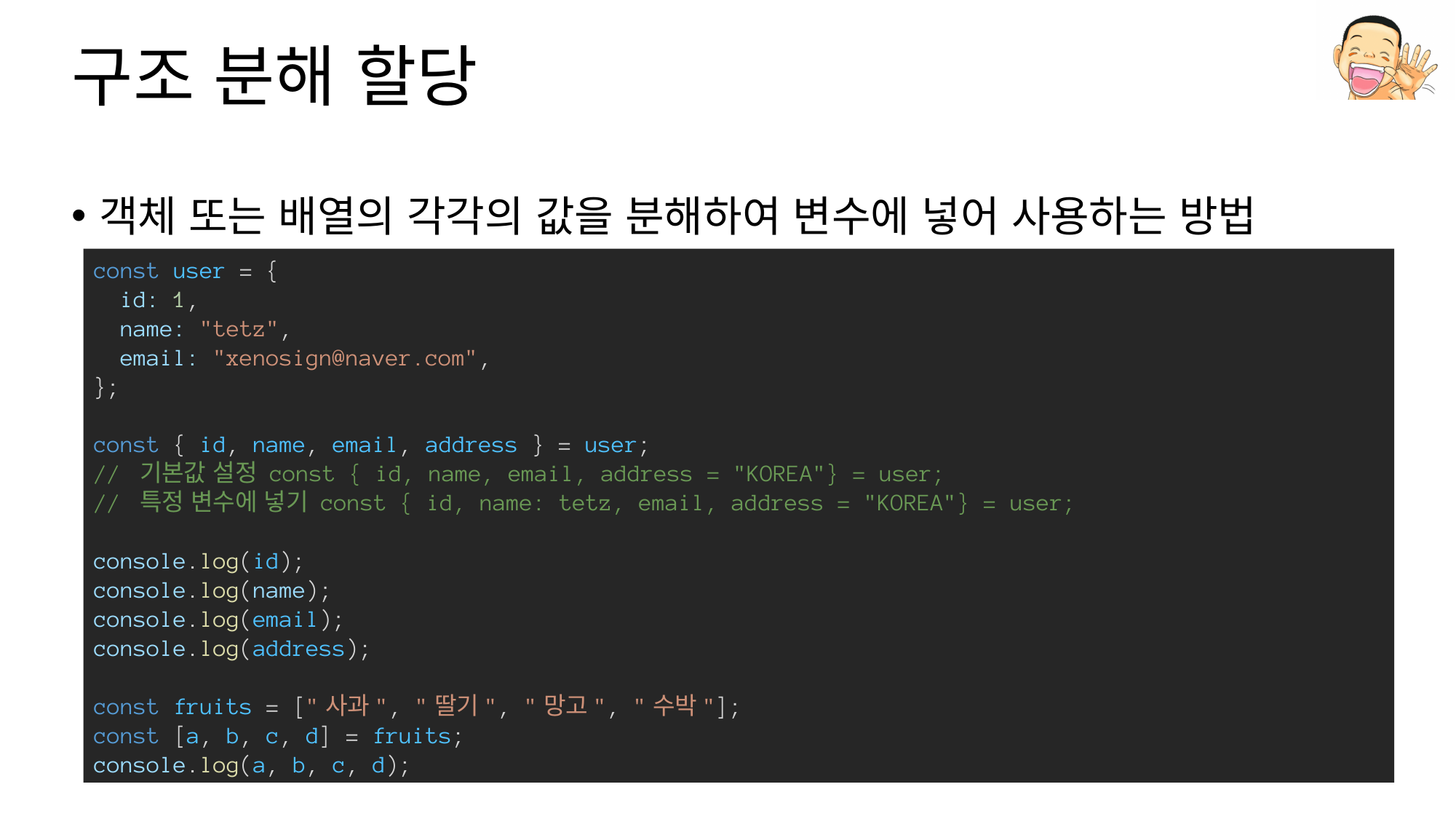

# 구조 분해 할당
객체 또는 배열의 각각의 값을 분해하여 변수에 넣어 사용하는 방법
const user = {
  id: 1,
  name: "tetz",
  email: "xenosign@naver.com",
};
const { id, name, email, address } = user;
// 기본값 설정 const { id, name, email, address = "KOREA"} = user;
// 특정 변수에 넣기 const { id, name: tetz, email, address = "KOREA"} = user;
console.log(id);
console.log(name);
console.log(email);
console.log(address);
const fruits = ["사과", "딸기", "망고", "수박"];
const [a, b, c, d] = fruits;
console.log(a, b, c, d);